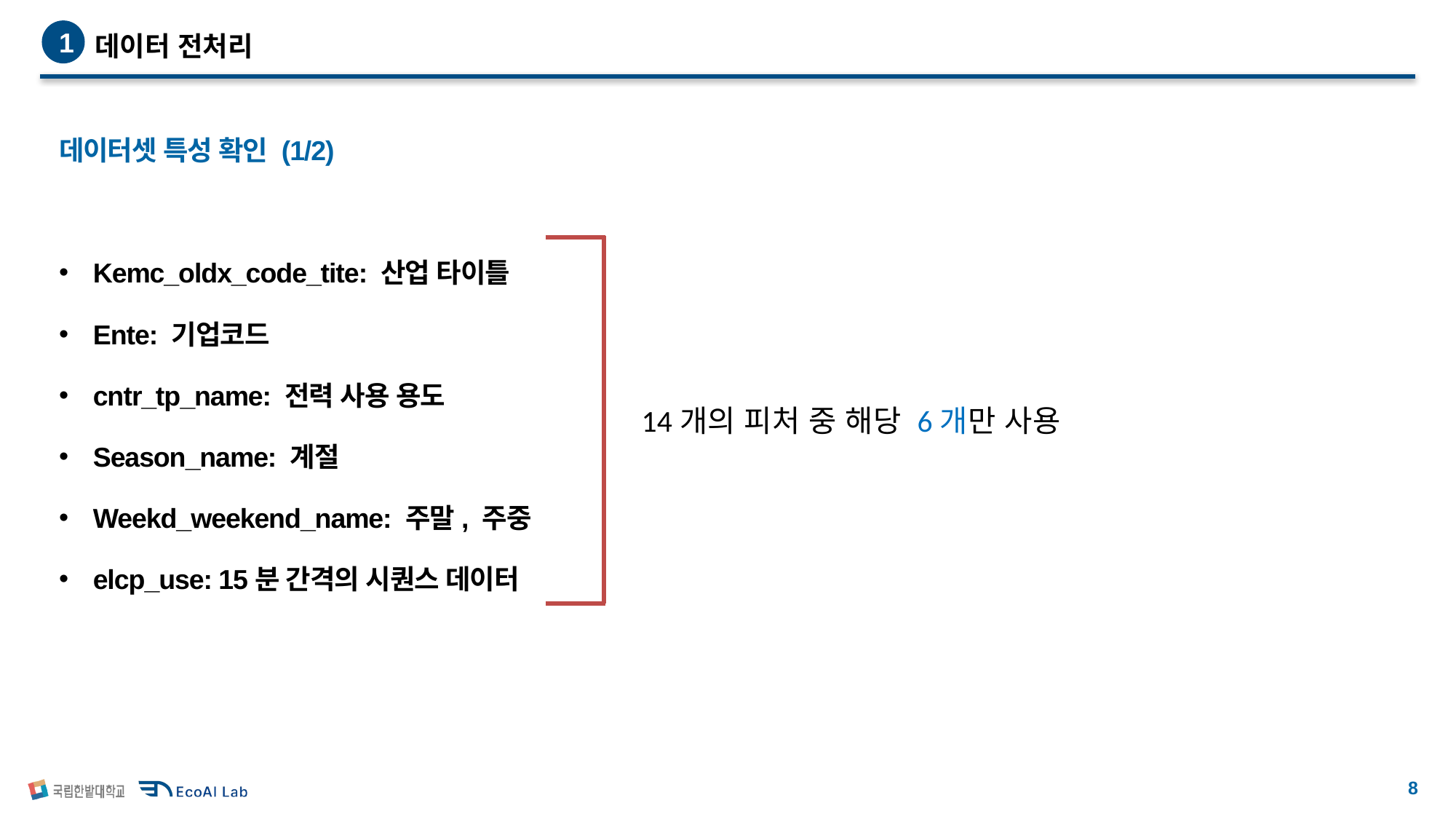

데이터 전처리
1
데이터셋 특성 확인 (1/2)

Kemc_oldx_code_tite: 산업 타이틀
Ente: 기업코드
cntr_tp_name: 전력 사용 용도
Season_name: 계절
Weekd_weekend_name: 주말, 주중
elcp_use: 15분 간격의 시퀀스 데이터
14개의 피처 중 해당 6개만 사용
8